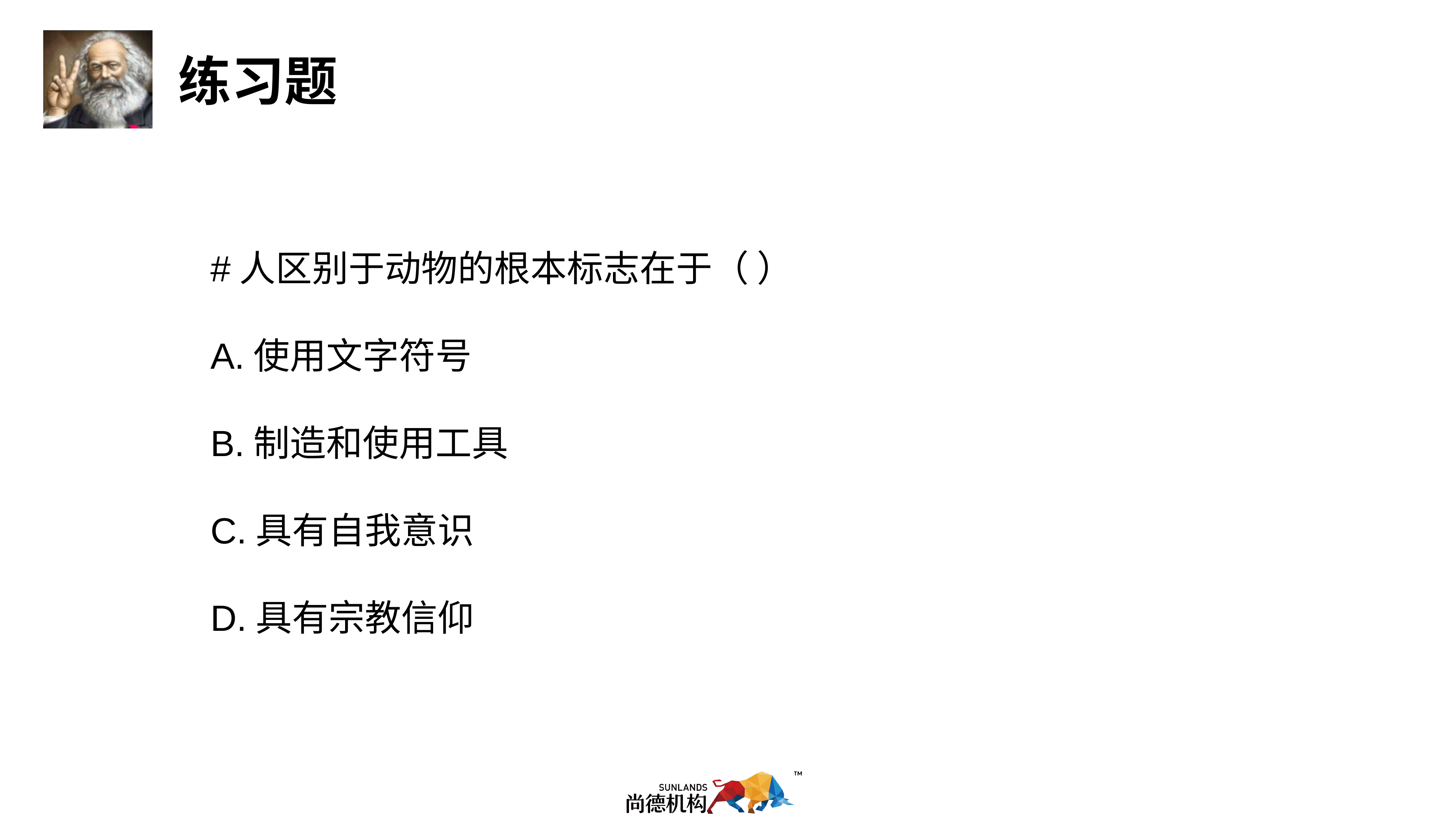

#人区别于动物的根本标志在于（ ）
A.使用文字符号
B.制造和使用工具
C.具有自我意识
D.具有宗教信仰